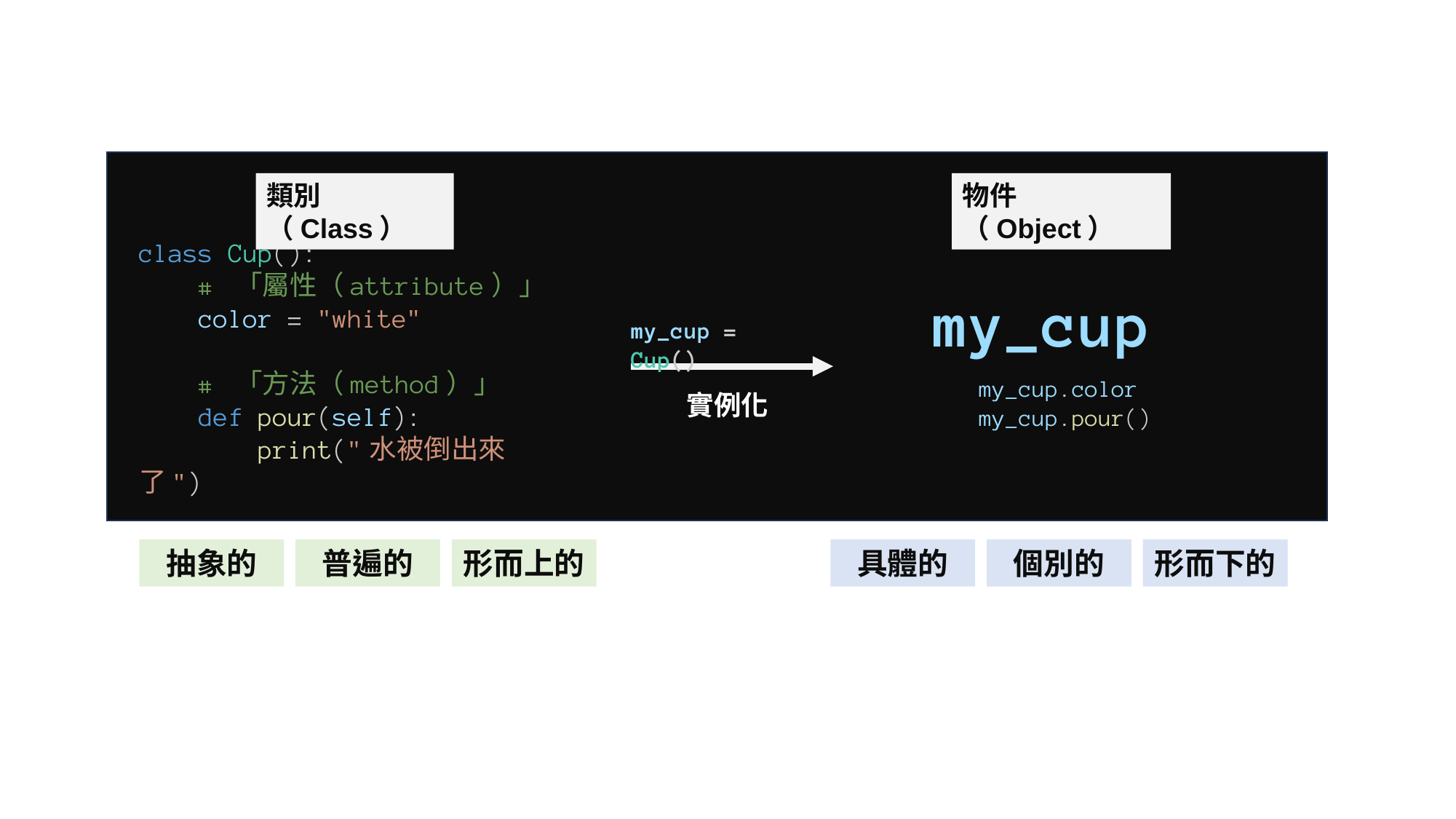

類別（Class）
物件（Object）
class Cup():
    # 「屬性（attribute）」
    color = "white"

    # 「方法（method）」
    def pour(self):
        print("水被倒出來了")
my_cup
my_cup = Cup()
my_cup.color
my_cup.pour()
實例化
抽象的
普遍的
形而上的
具體的
個別的
形而下的